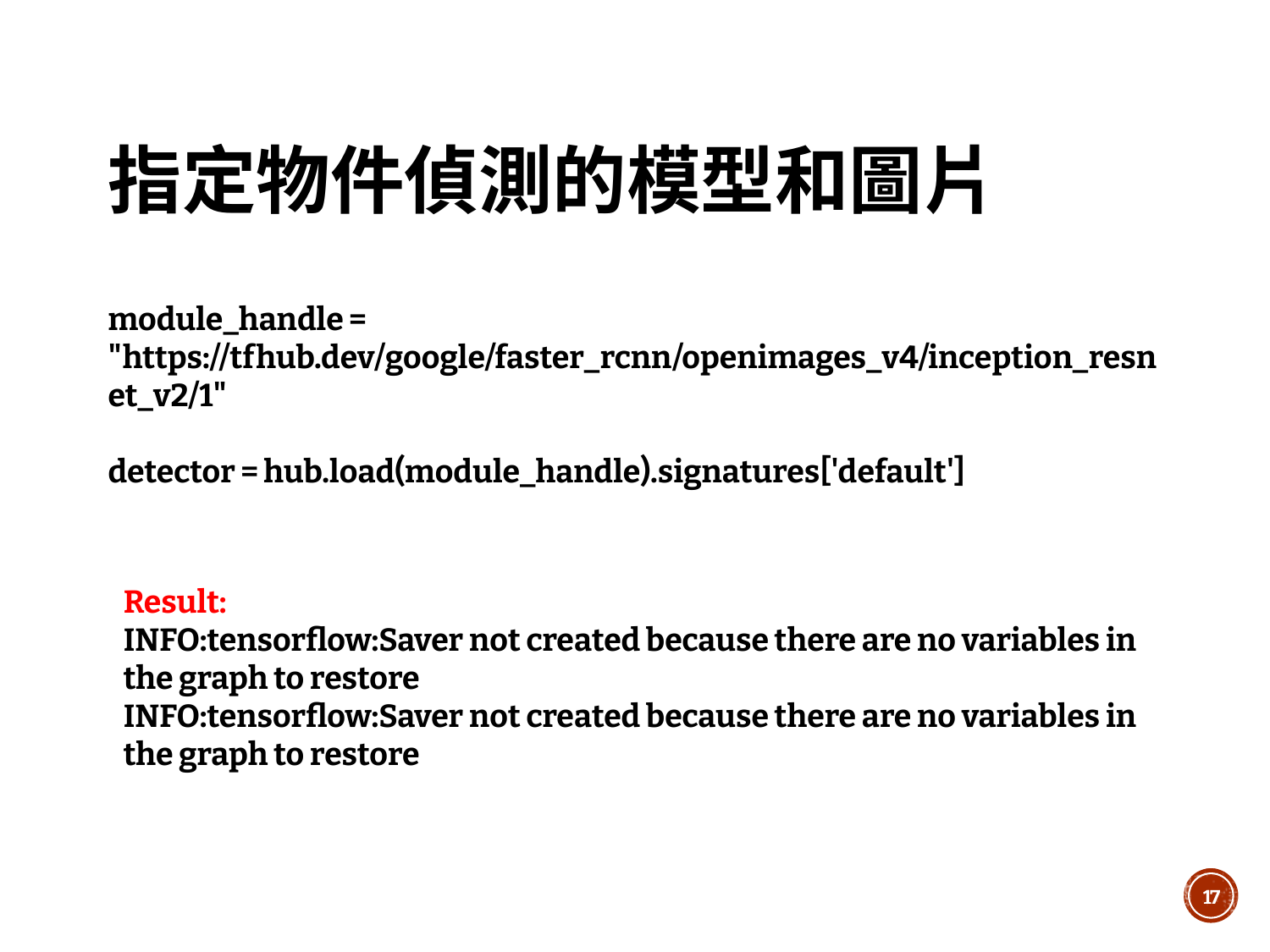

# 指定物件偵測的模型和圖片
| module\_handle = "https://tfhub.dev/google/faster\_rcnn/openimages\_v4/inception\_resnet\_v2/1" detector = hub.load(module\_handle).signatures['default'] |
| --- |
| Result: INFO:tensorflow:Saver not created because there are no variables in the graph to restore INFO:tensorflow:Saver not created because there are no variables in the graph to restore |
| --- |
17